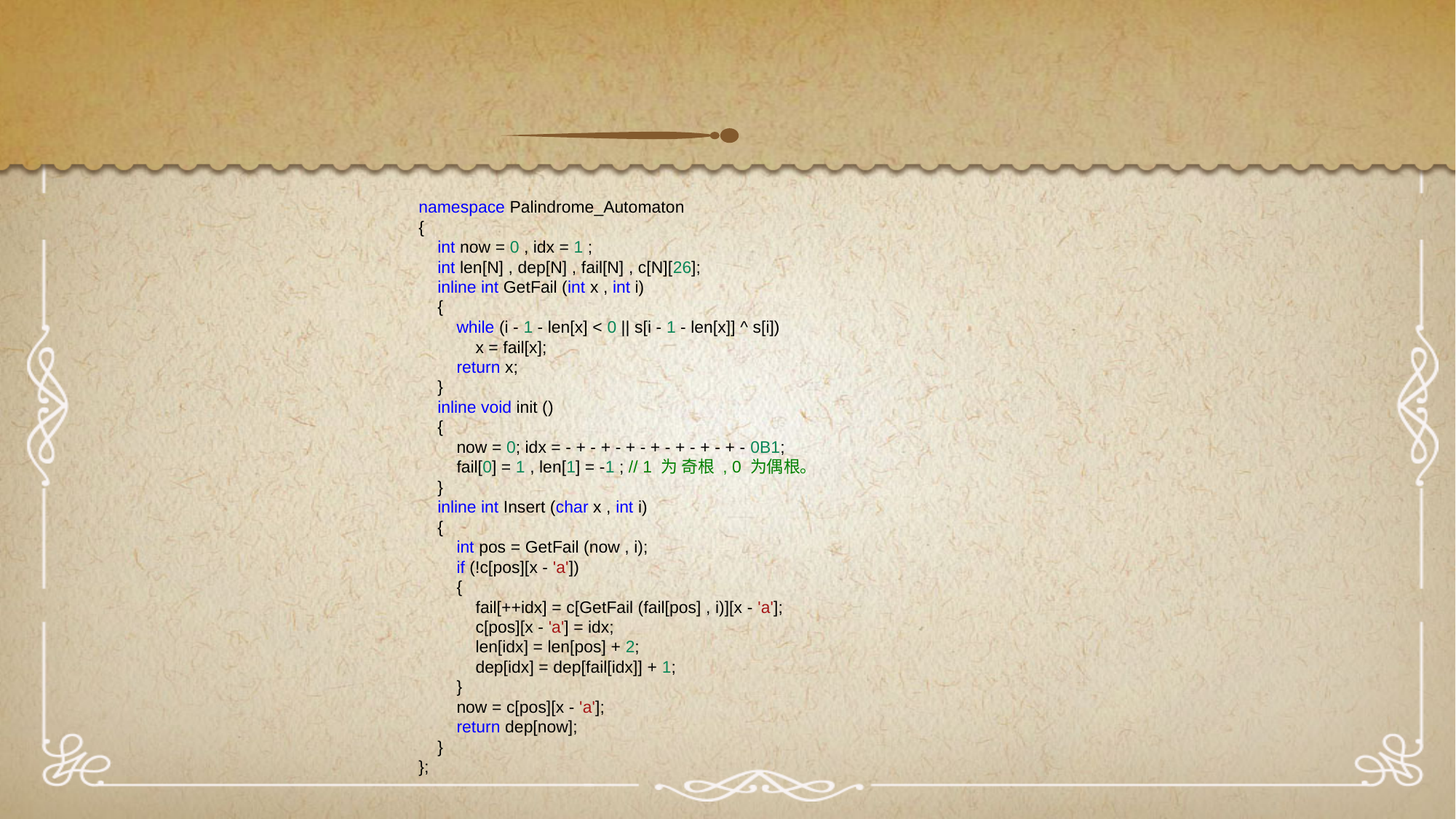

namespace Palindrome_Automaton
{
    int now = 0 , idx = 1 ;
    int len[N] , dep[N] , fail[N] , c[N][26];
    inline int GetFail (int x , int i)
    {
        while (i - 1 - len[x] < 0 || s[i - 1 - len[x]] ^ s[i])
            x = fail[x];
        return x;
    }
    inline void init ()
    {
        now = 0; idx = - + - + - + - + - + - + - + - 0B1;
        fail[0] = 1 , len[1] = -1 ; // 1 为 奇根 , 0 为偶根。
    }
    inline int Insert (char x , int i)
    {
        int pos = GetFail (now , i);
        if (!c[pos][x - 'a'])
        {
            fail[++idx] = c[GetFail (fail[pos] , i)][x - 'a'];
            c[pos][x - 'a'] = idx;
            len[idx] = len[pos] + 2;
            dep[idx] = dep[fail[idx]] + 1;
        }
        now = c[pos][x - 'a'];
        return dep[now];
    }
};